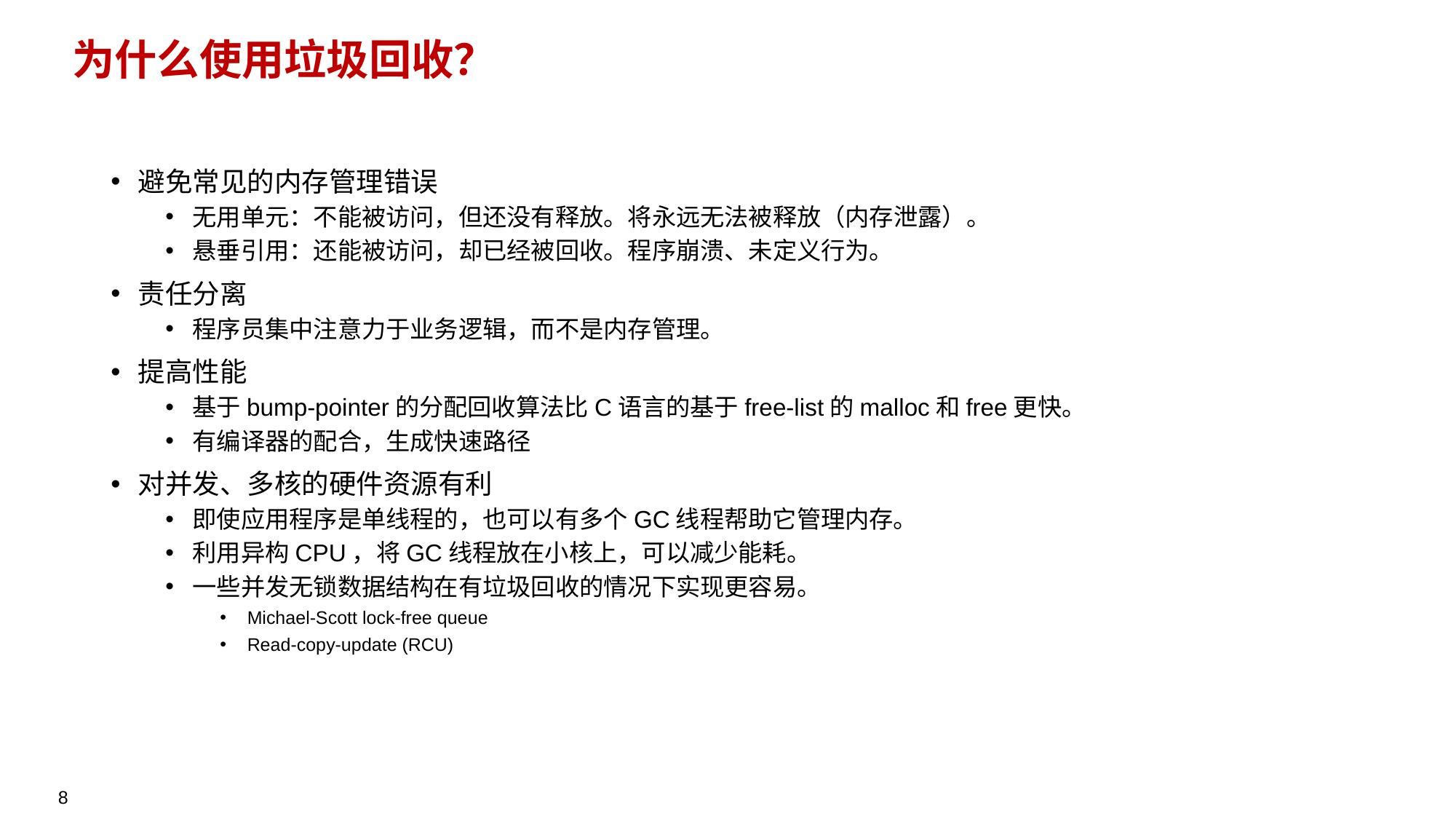

# 为什么使用垃圾回收？
避免常见的内存管理错误
无用单元：不能被访问，但还没有释放。将永远无法被释放（内存泄露）。
悬垂引用：还能被访问，却已经被回收。程序崩溃、未定义行为。
责任分离
程序员集中注意力于业务逻辑，而不是内存管理。
提高性能
基于bump-pointer的分配回收算法比C语言的基于free-list的malloc和free更快。
有编译器的配合，生成快速路径
对并发、多核的硬件资源有利
即使应用程序是单线程的，也可以有多个GC线程帮助它管理内存。
利用异构CPU，将GC线程放在小核上，可以减少能耗。
一些并发无锁数据结构在有垃圾回收的情况下实现更容易。
Michael-Scott lock-free queue
Read-copy-update (RCU)